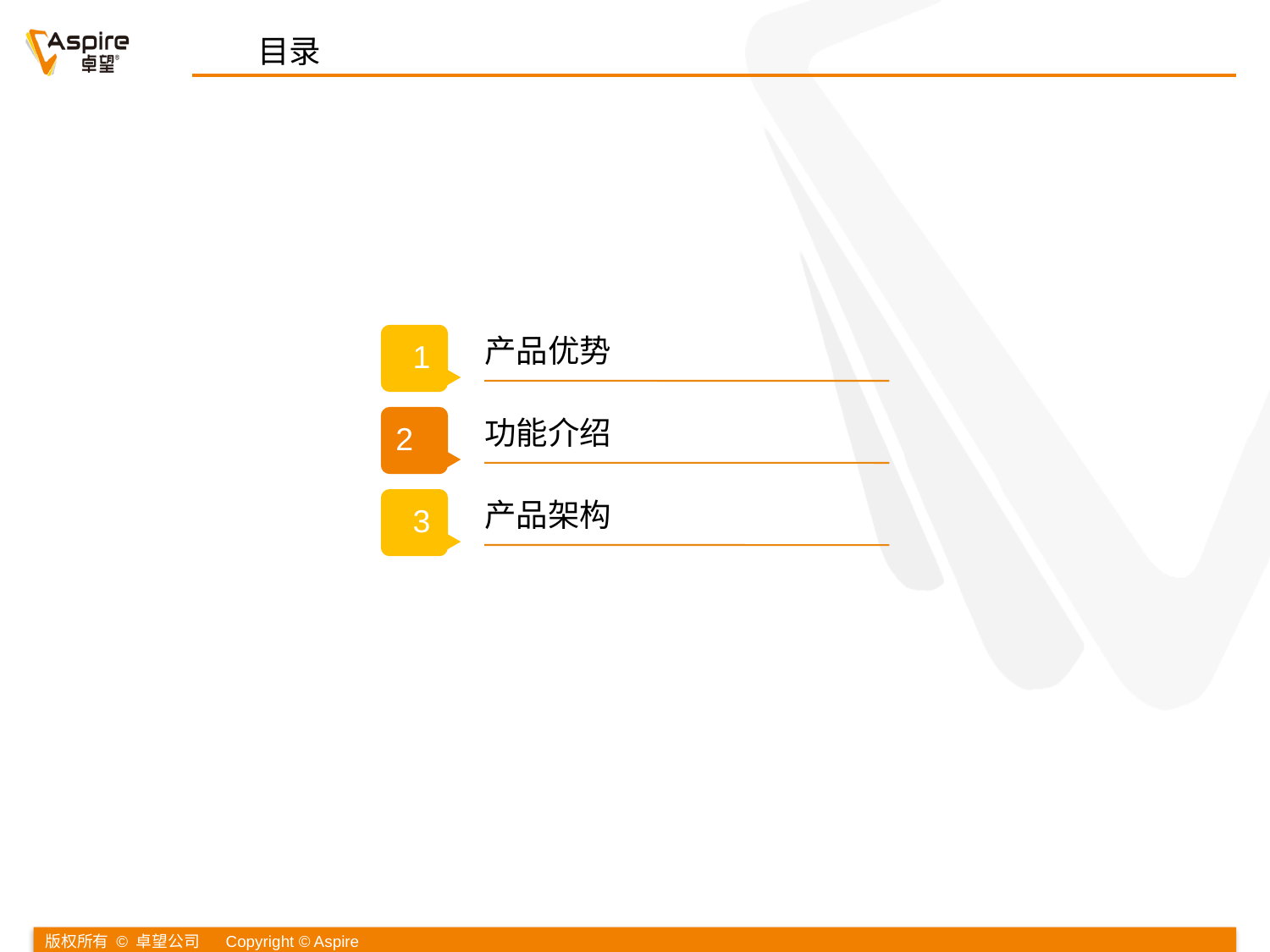

目录

产品优势
1

功能介绍
2

产品架构
3